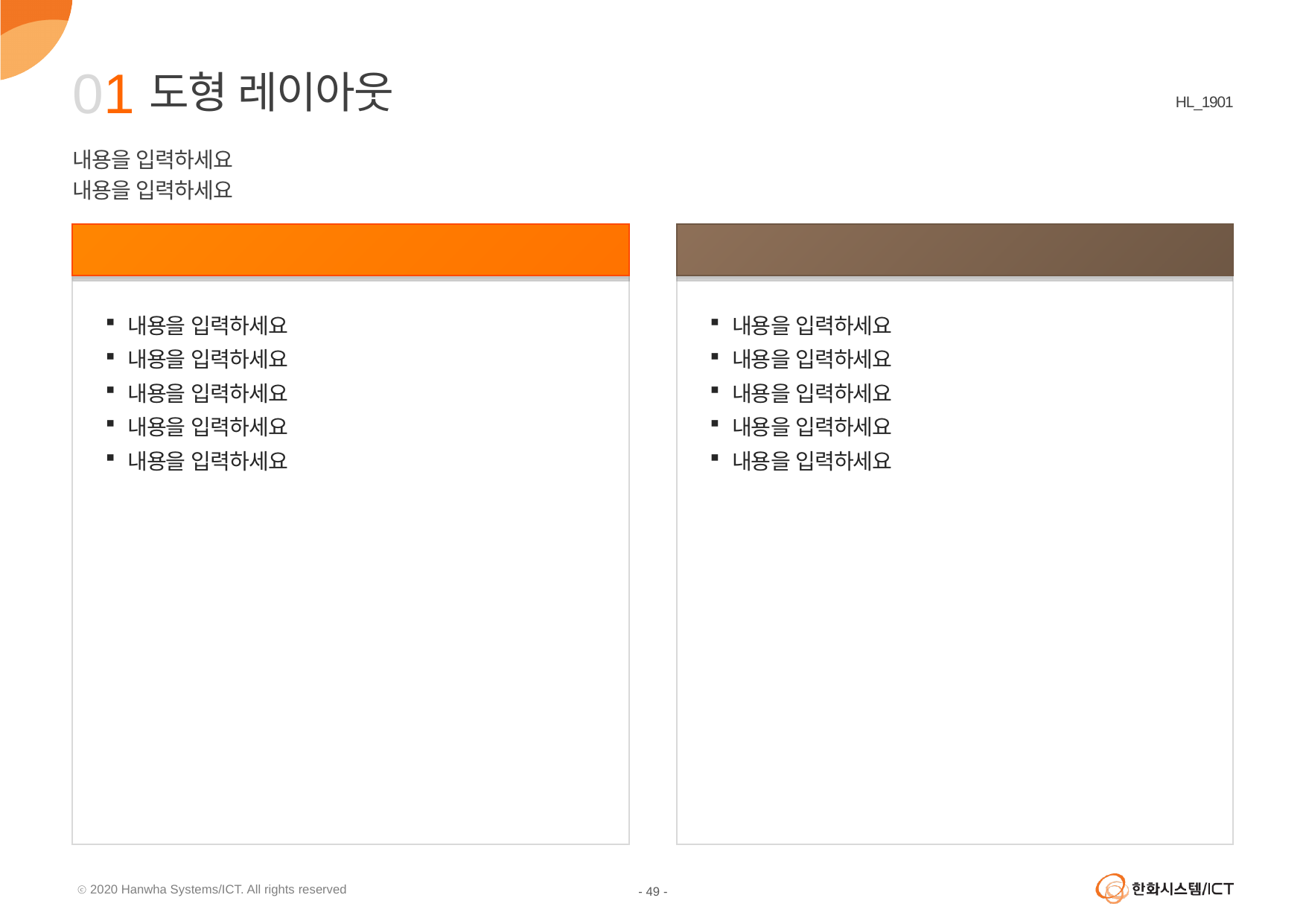

01
도형 레이아웃
내용을 입력하세요
내용을 입력하세요
내용을 입력하세요

내용을 입력하세요
내용을 입력하세요
내용을 입력하세요
내용을 입력하세요
내용을 입력하세요
내용을 입력하세요

내용을 입력하세요
내용을 입력하세요
내용을 입력하세요
내용을 입력하세요
내용을 입력하세요